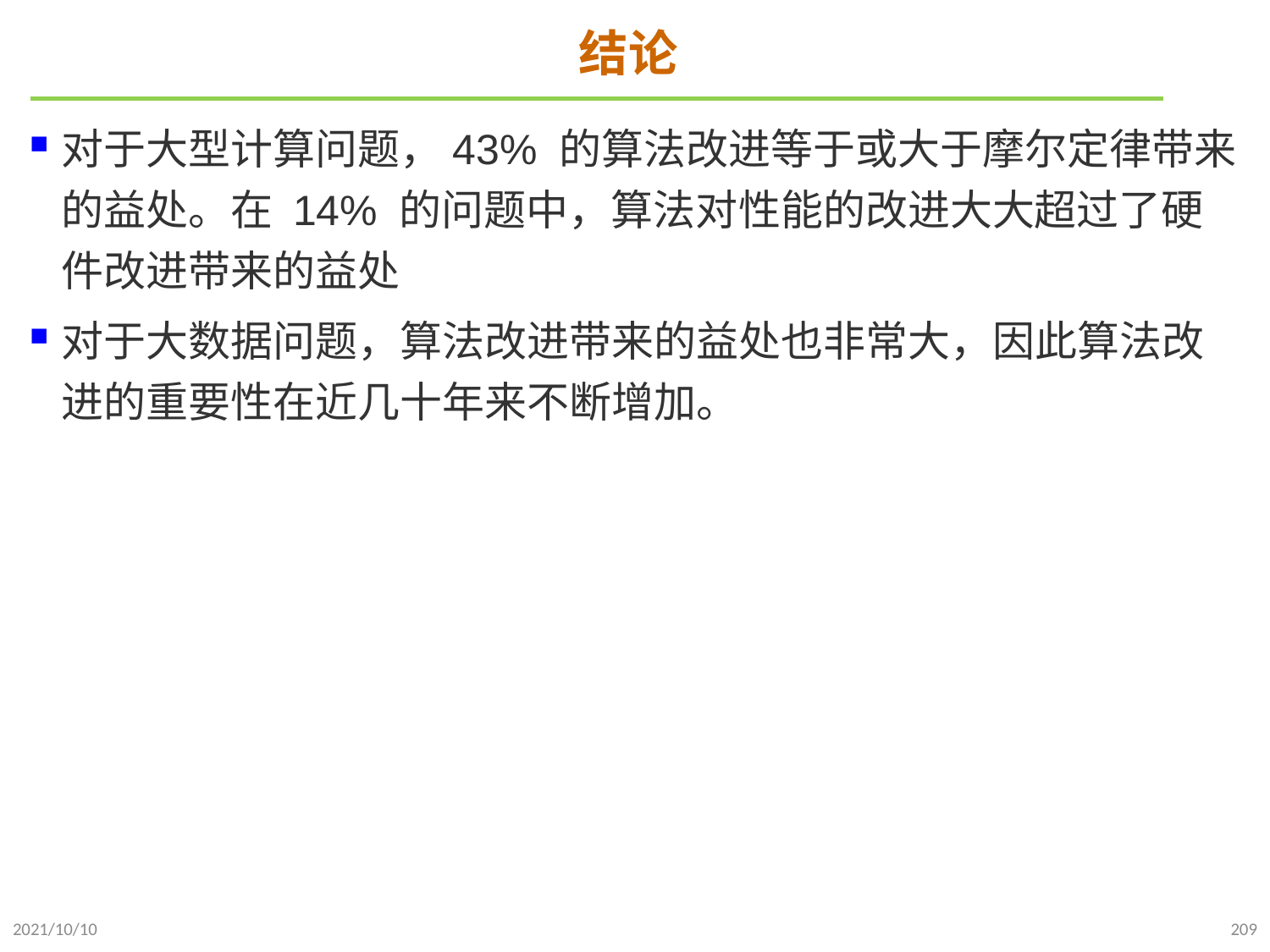

# 结论
对于大型计算问题，43% 的算法改进等于或大于摩尔定律带来的益处。在 14% 的问题中，算法对性能的改进大大超过了硬件改进带来的益处
对于大数据问题，算法改进带来的益处也非常大，因此算法改进的重要性在近几十年来不断增加。

2021/10/10
209